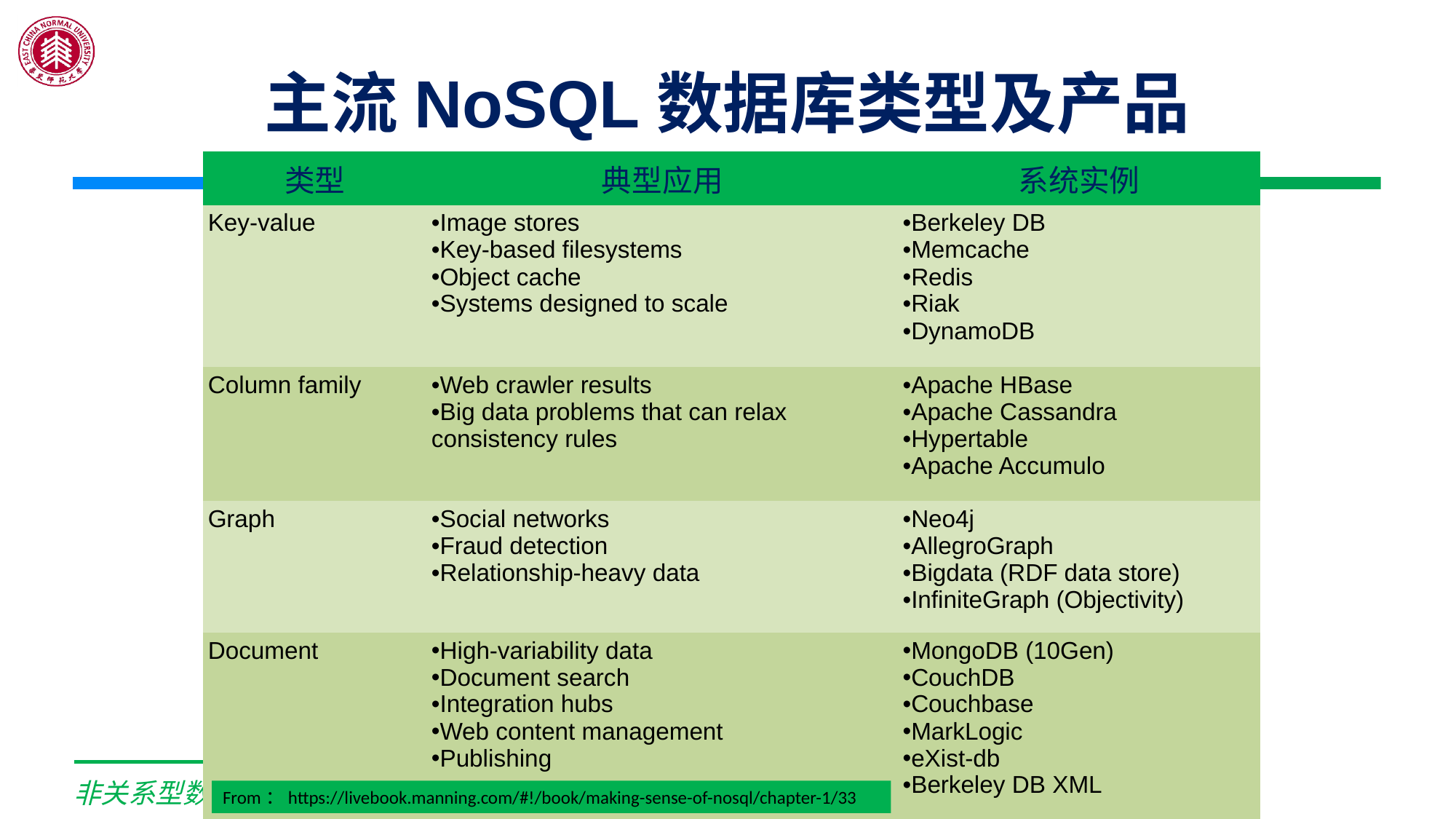

# 主流NoSQL数据库类型及产品
| 类型 | 典型应用 | 系统实例 |
| --- | --- | --- |
| Key-value | Image stores Key-based filesystems Object cache Systems designed to scale | Berkeley DB Memcache Redis Riak DynamoDB |
| Column family | Web crawler results Big data problems that can relax consistency rules | Apache HBase Apache Cassandra Hypertable Apache Accumulo |
| Graph | Social networks Fraud detection Relationship-heavy data | Neo4j AllegroGraph Bigdata (RDF data store) InfiniteGraph (Objectivity) |
| Document | High-variability data Document search Integration hubs Web content management Publishing | MongoDB (10Gen) CouchDB Couchbase MarkLogic eXist-db Berkeley DB XML |
From：https://livebook.manning.com/#!/book/making-sense-of-nosql/chapter-1/33